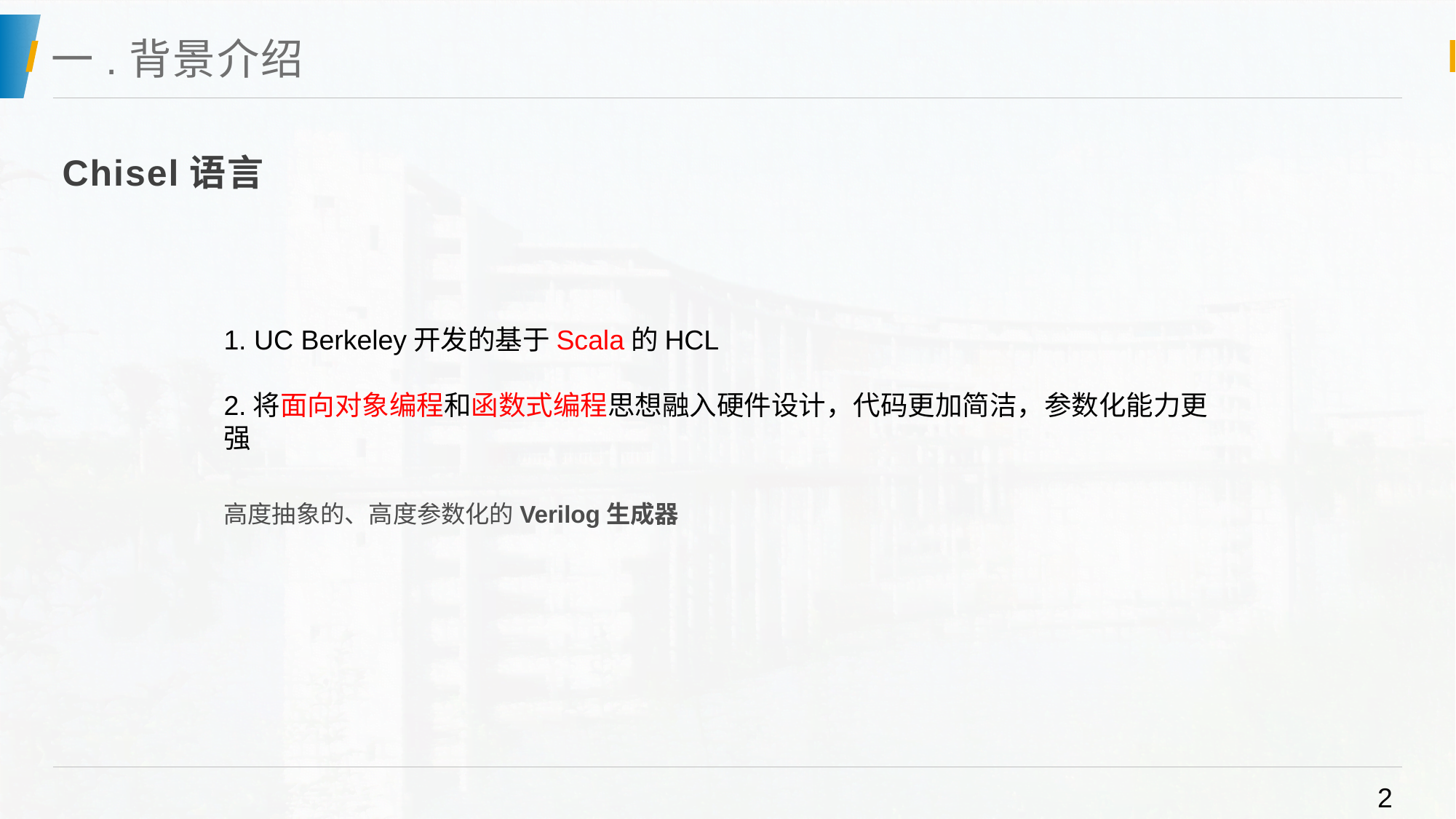

# 一.背景介绍
Chisel语言
1. UC Berkeley开发的基于Scala的HCL

2.将面向对象编程和函数式编程思想融入硬件设计，代码更加简洁，参数化能力更强

高度抽象的、高度参数化的Verilog生成器
2